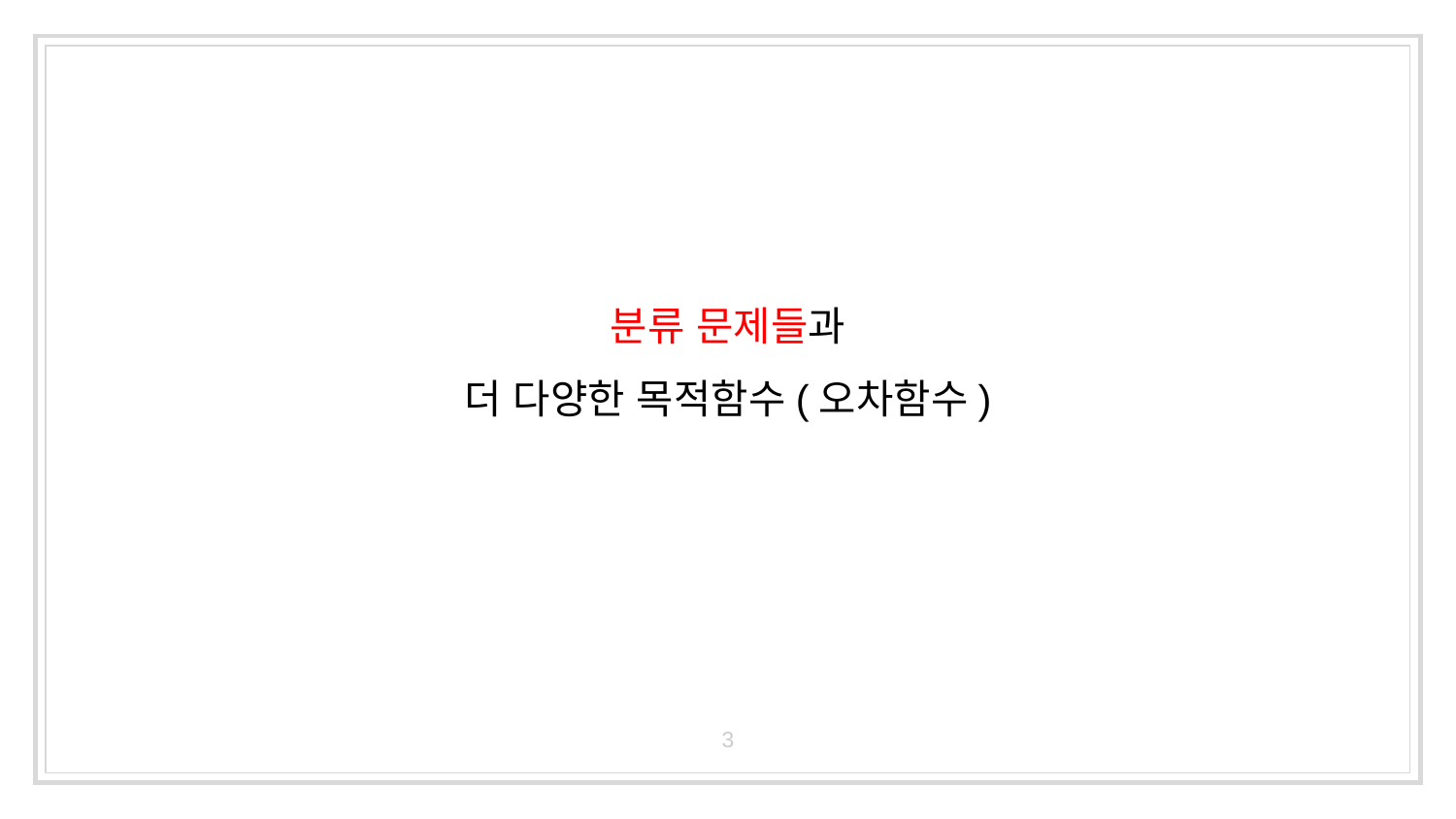

# 분류 문제들과 더 다양한 목적함수(오차함수)
3